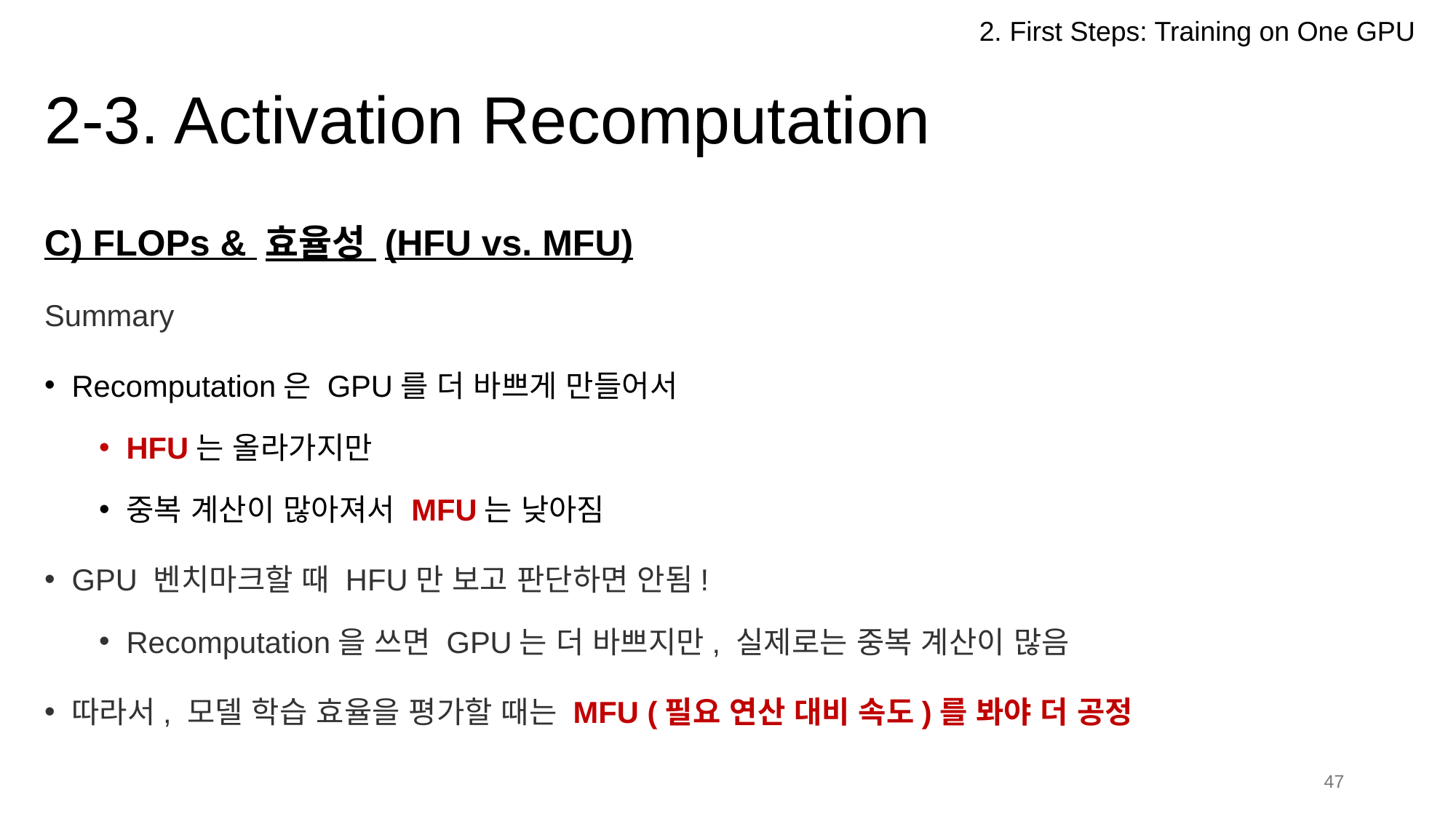

2. First Steps: Training on One GPU
# 2-3. Activation Recomputation
C) FLOPs & 효율성 (HFU vs. MFU)
Summary
Recomputation은 GPU를 더 바쁘게 만들어서
HFU는 올라가지만
중복 계산이 많아져서 MFU는 낮아짐
GPU 벤치마크할 때 HFU만 보고 판단하면 안됨!
Recomputation을 쓰면 GPU는 더 바쁘지만, 실제로는 중복 계산이 많음
따라서, 모델 학습 효율을 평가할 때는 MFU (필요 연산 대비 속도)를 봐야 더 공정

47